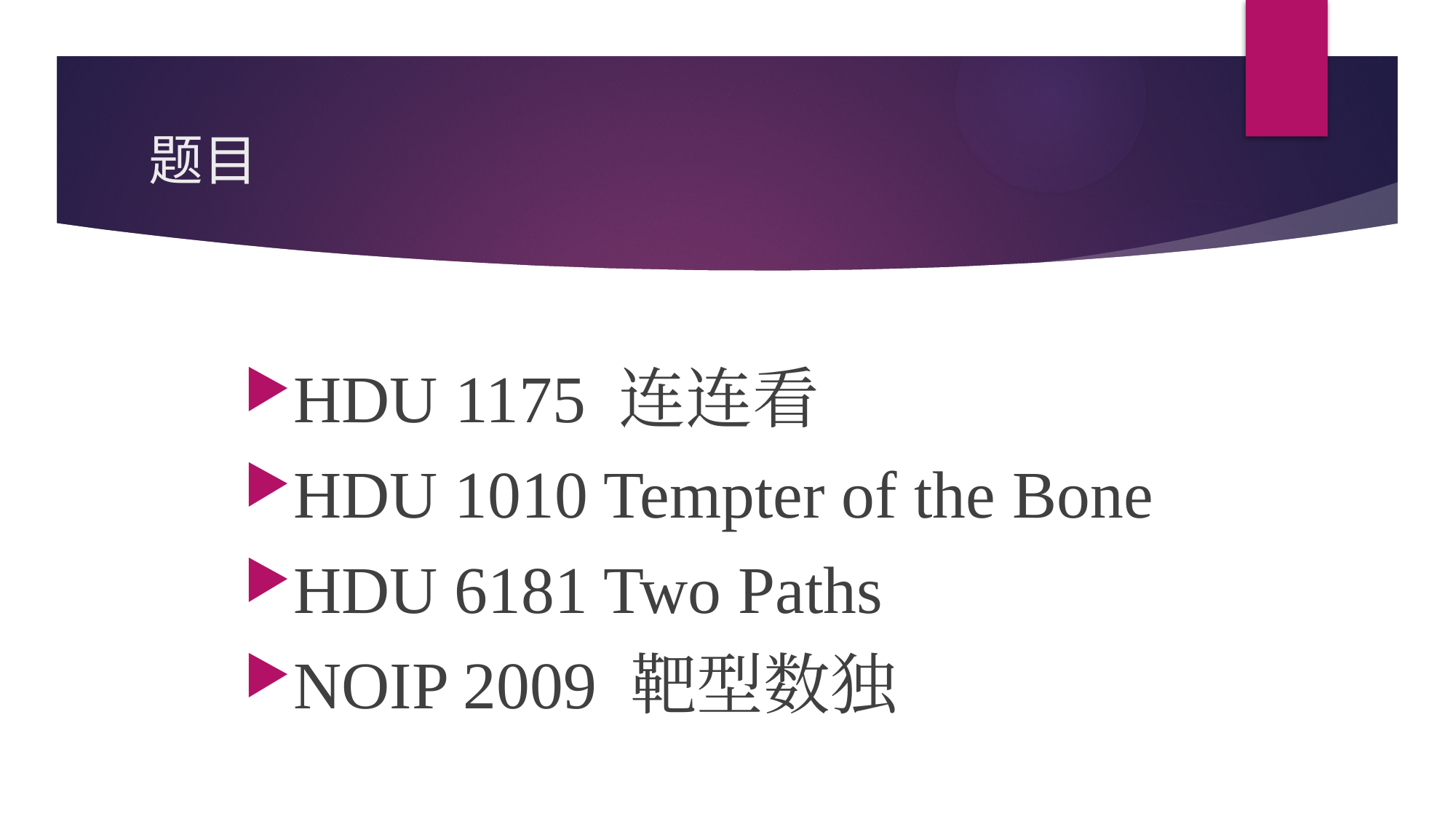

# 题目
HDU 1175 连连看
HDU 1010 Tempter of the Bone
HDU 6181 Two Paths
NOIP 2009 靶型数独